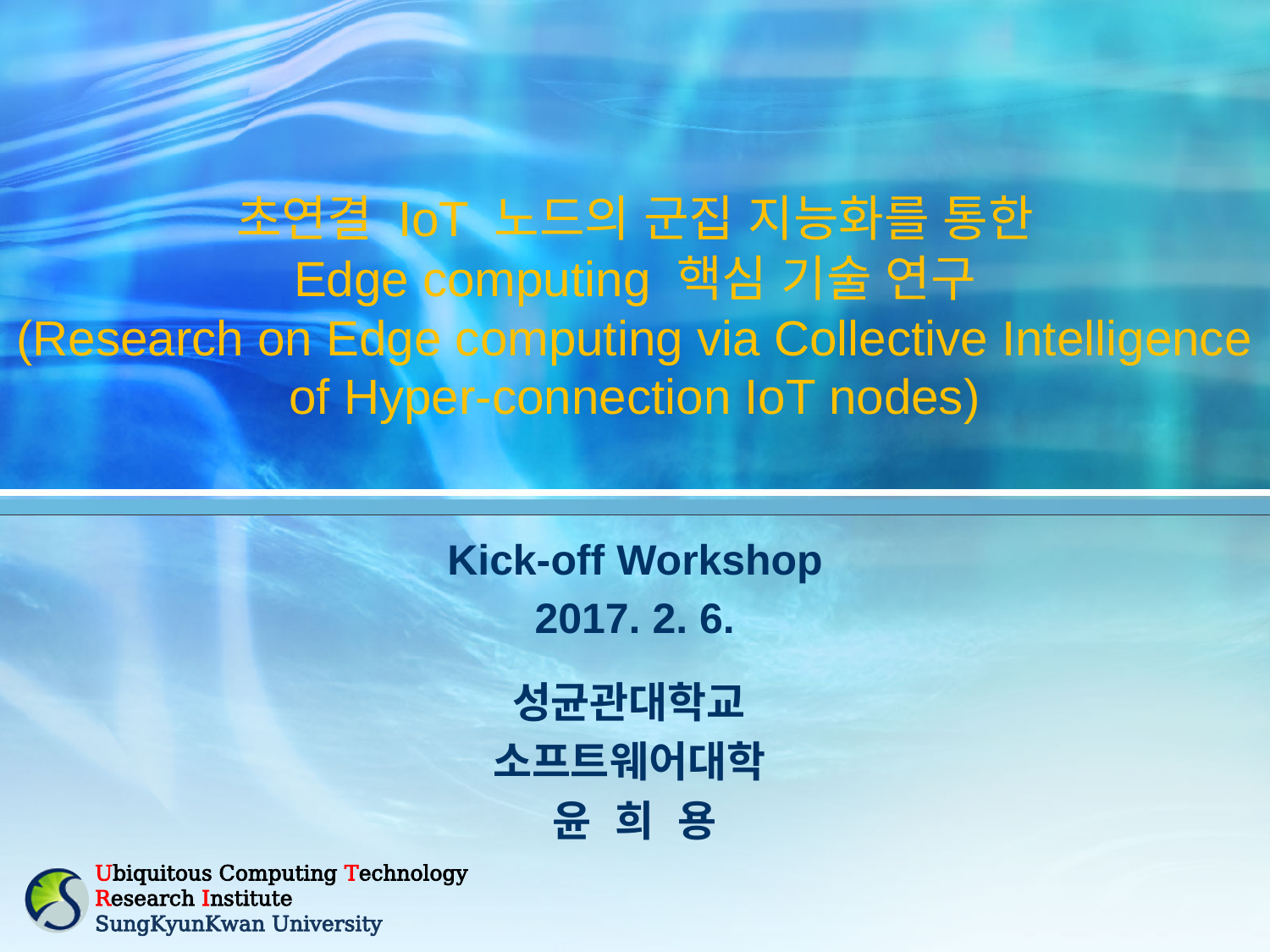

# 초연결 IoT 노드의 군집 지능화를 통한 Edge computing 핵심 기술 연구 (Research on Edge computing via Collective Intelligence of Hyper-connection IoT nodes)
Kick-off Workshop
2017. 2. 6.

성균관대학교
소프트웨어대학
윤  희  용